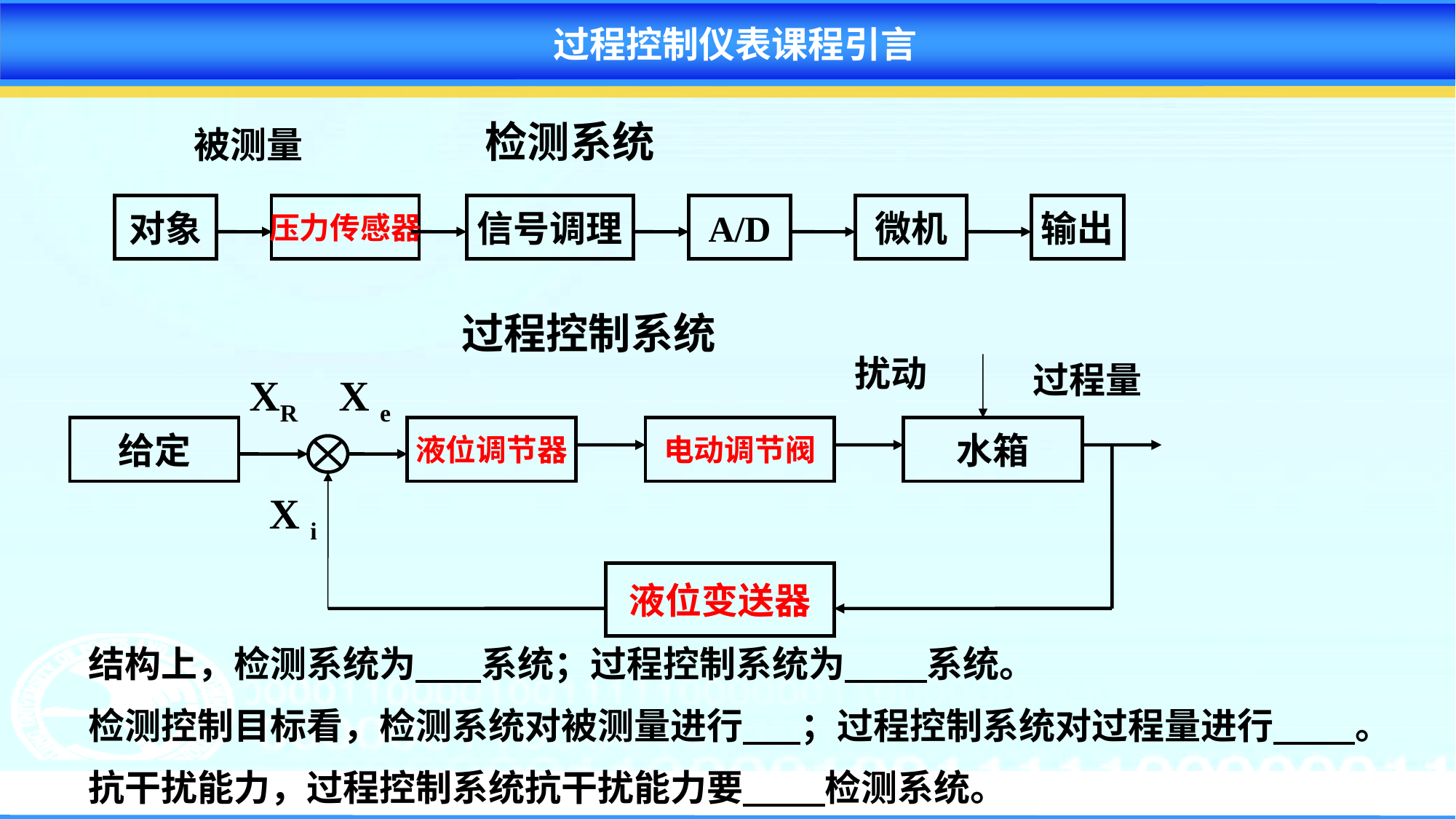

过程控制仪表课程引言
检测系统
被测量
对象
压力传感器
信号调理
A/D
微机
输出

过程控制系统
扰动

XR
X e
给定
液位调节器
电动调节阀
水箱

X i
液位变送器

过程量
结构上，检测系统为        系统；过程控制系统为          系统。
检测控制目标看，检测系统对被测量进行       ；过程控制系统对过程量进行          。
抗干扰能力，过程控制系统抗干扰能力要          检测系统。